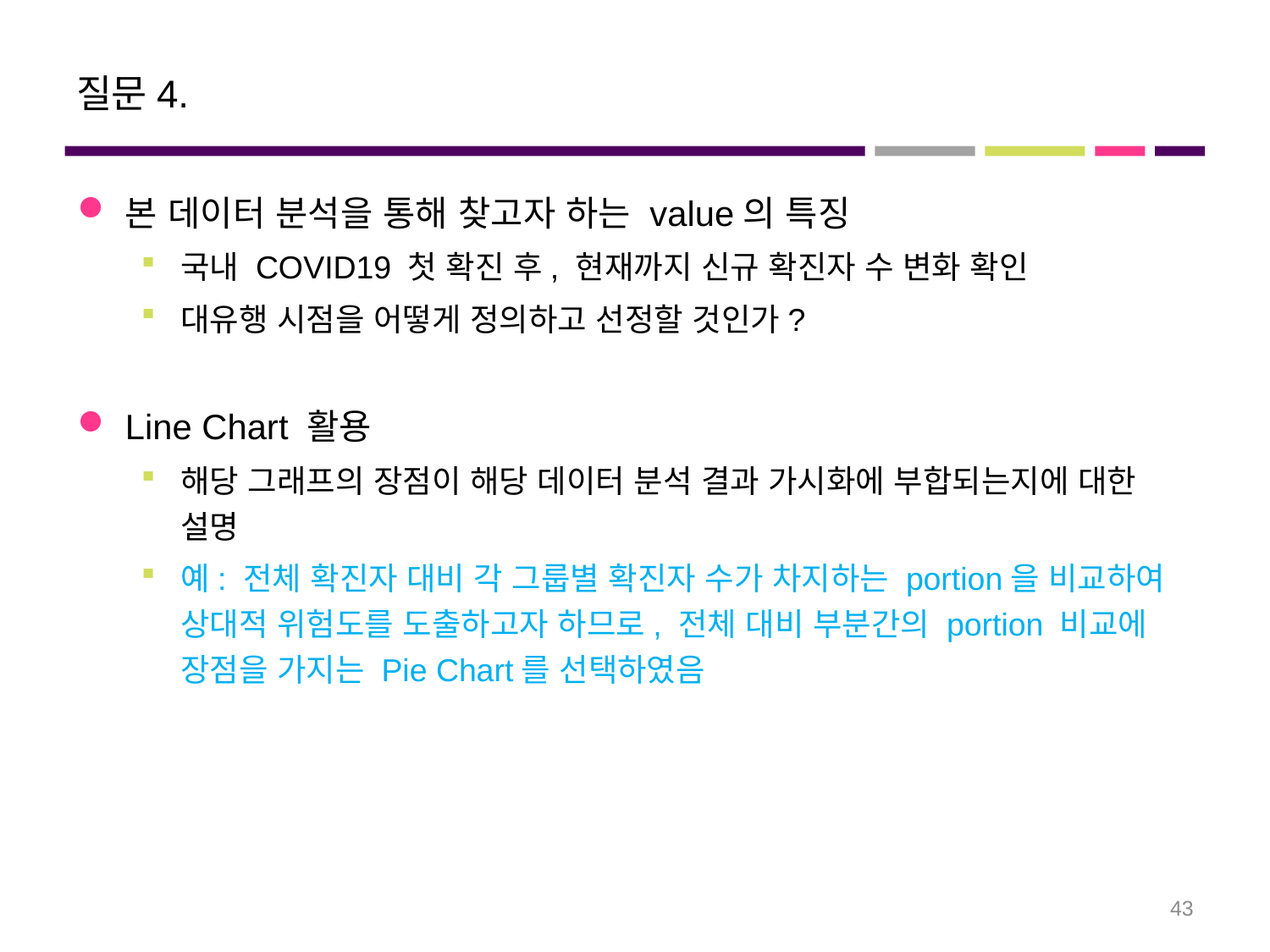

# 질문4.
본 데이터 분석을 통해 찾고자 하는 value의 특징
국내 COVID19 첫 확진 후, 현재까지 신규 확진자 수 변화 확인
대유행 시점을 어떻게 정의하고 선정할 것인가?

Line Chart 활용
해당 그래프의 장점이 해당 데이터 분석 결과 가시화에 부합되는지에 대한 설명
예: 전체 확진자 대비 각 그룹별 확진자 수가 차지하는 portion을 비교하여 상대적 위험도를 도출하고자 하므로, 전체 대비 부분간의 portion 비교에 장점을 가지는 Pie Chart를 선택하였음
43